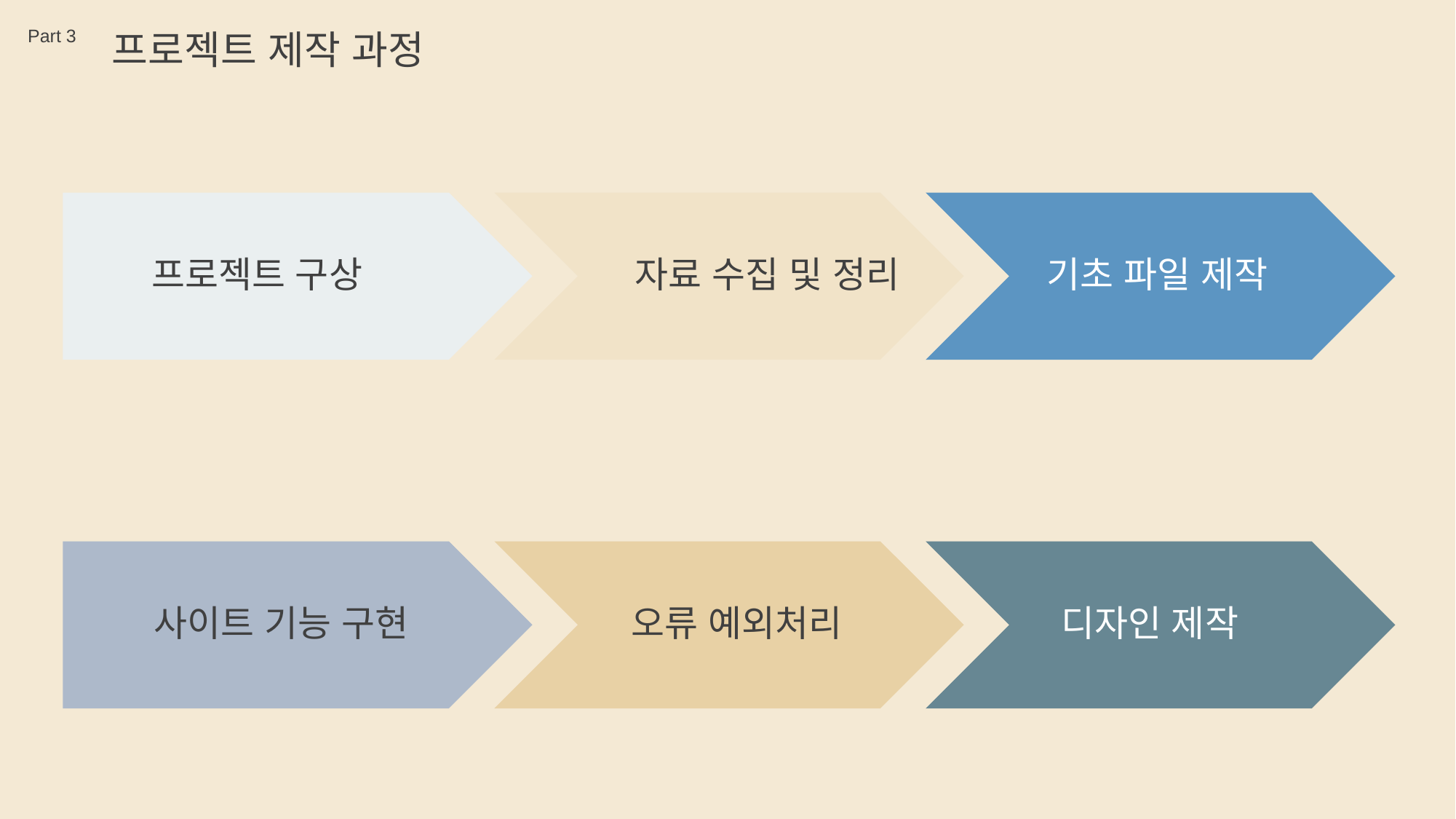

Part 3
프로젝트 제작 과정

기초 파일 제작
자료 수집 및 정리
프로젝트 구상

디자인 제작
오류 예외처리
사이트 기능 구현